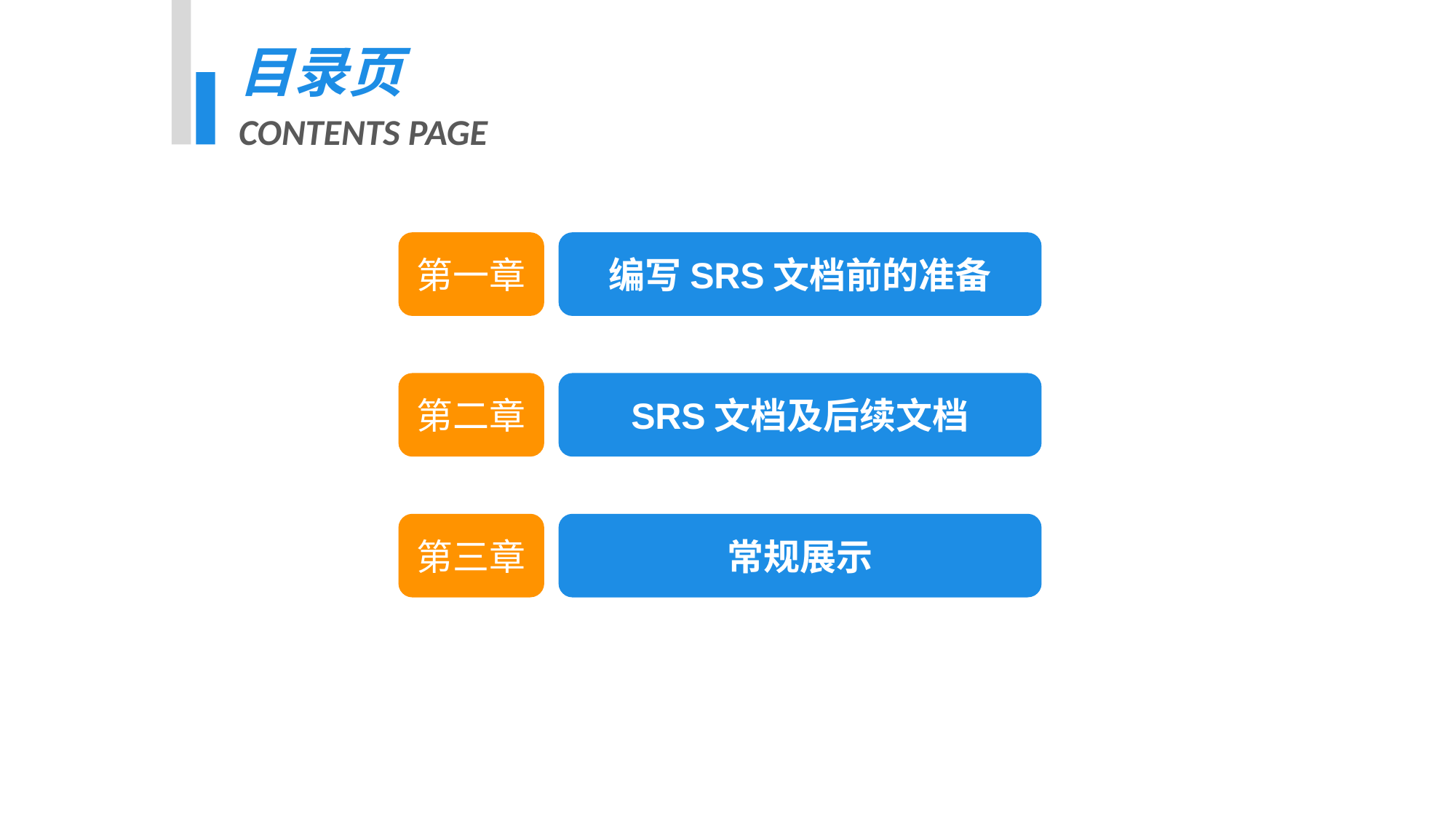

目录页
CONTENTS PAGE

第一章
编写SRS文档前的准备

第二章
SRS文档及后续文档

第三章
常规展示